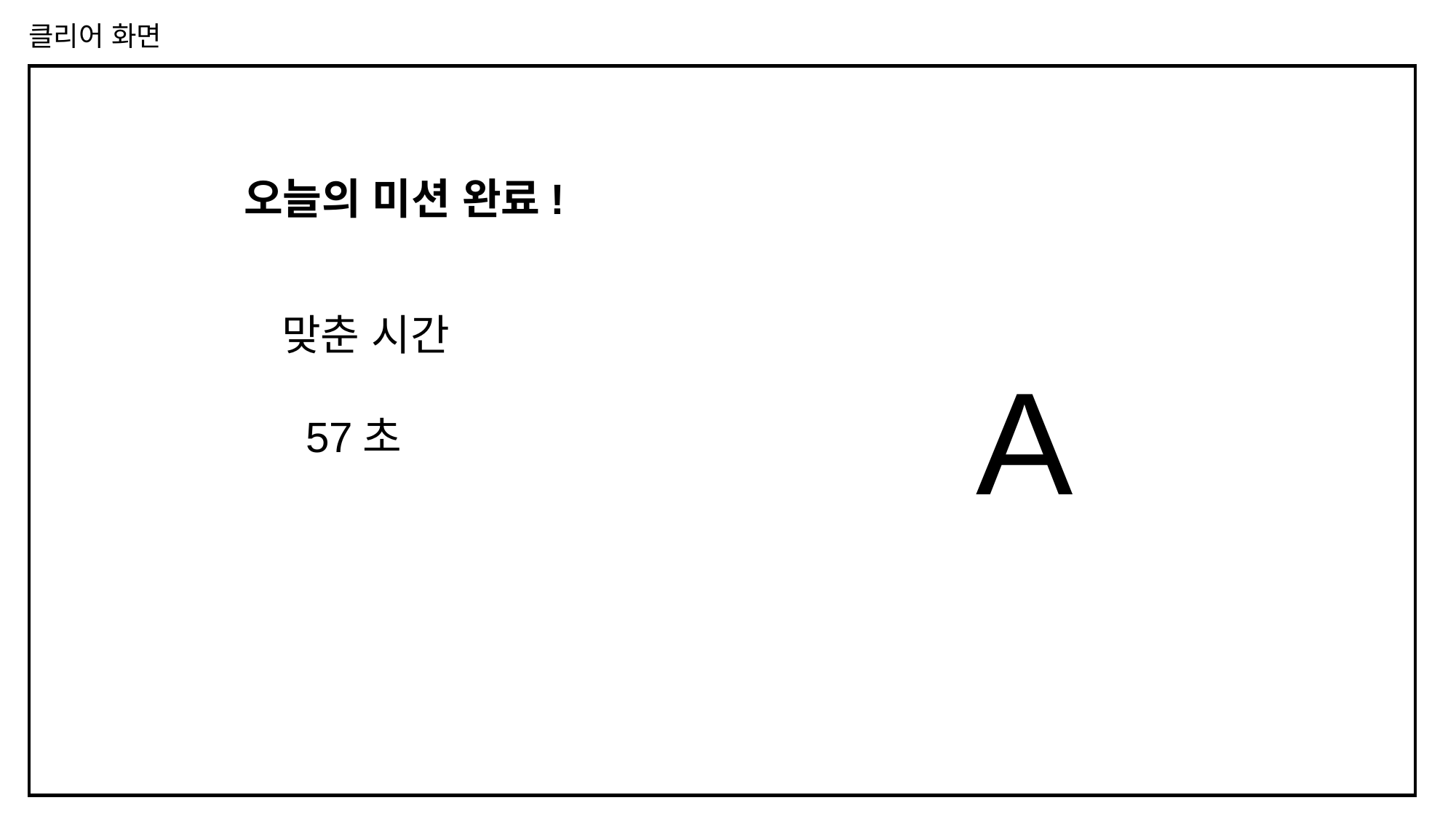

클리어 화면

오늘의 미션 완료!
맞춘 시간

  57초
A